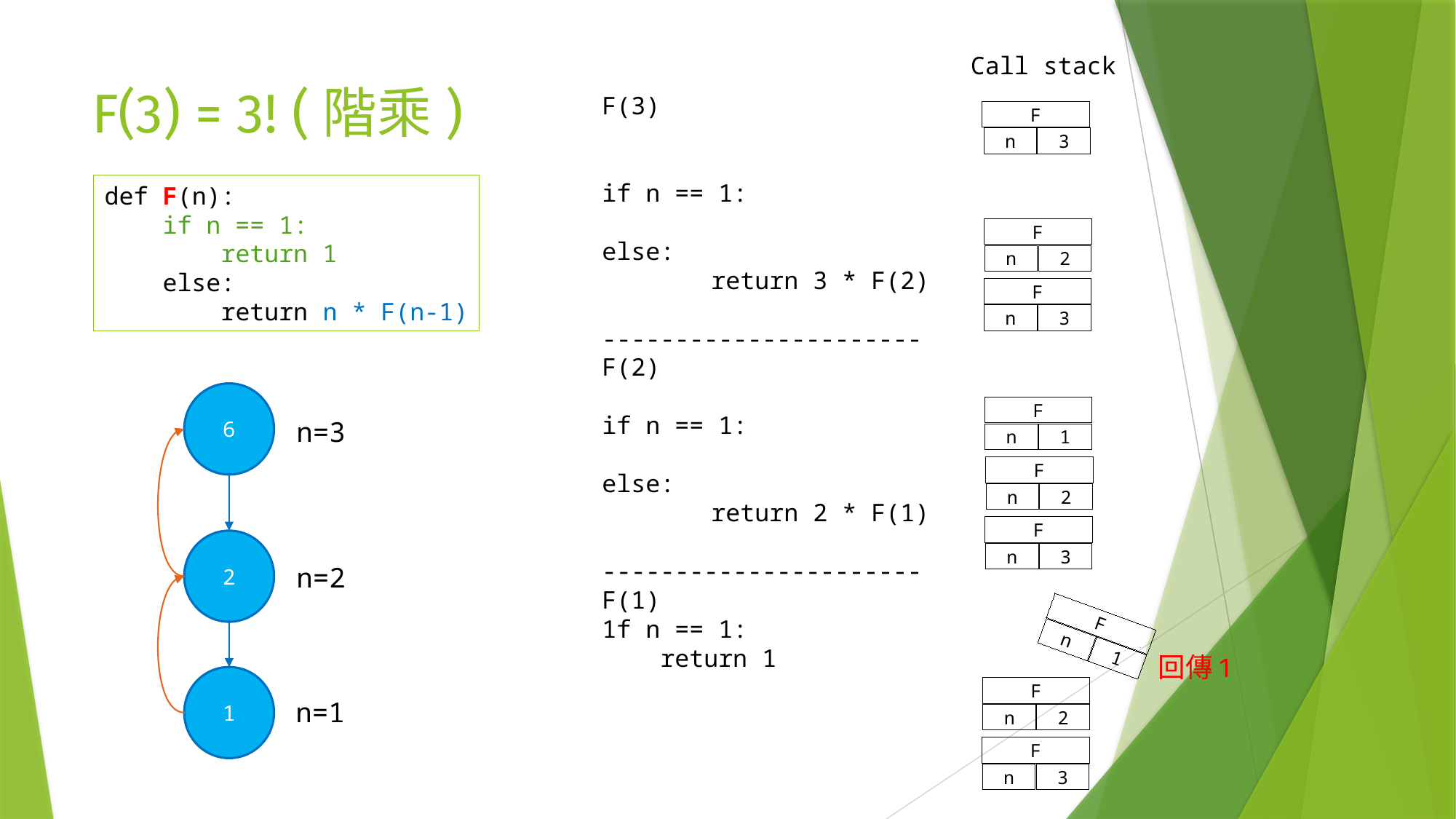

Call stack
# F(3) = 3! (階乘)
F(3)

if n == 1:

else:
	return 3 * F(2)

----------------------
F(2)

if n == 1:

else:
	return 2 * F(1)

----------------------
F(1)
1f n == 1:
    return 1

F
n
3
def F(n):
    if n == 1:
        return 1
    else:
        return n * F(n-1)
F
n
2
F
n
3
6
n=3
2
n=2
1
n=1
F
n
1
F
n
2
F
n
3
F
n
1
回傳1
F
n
2
F
n
3